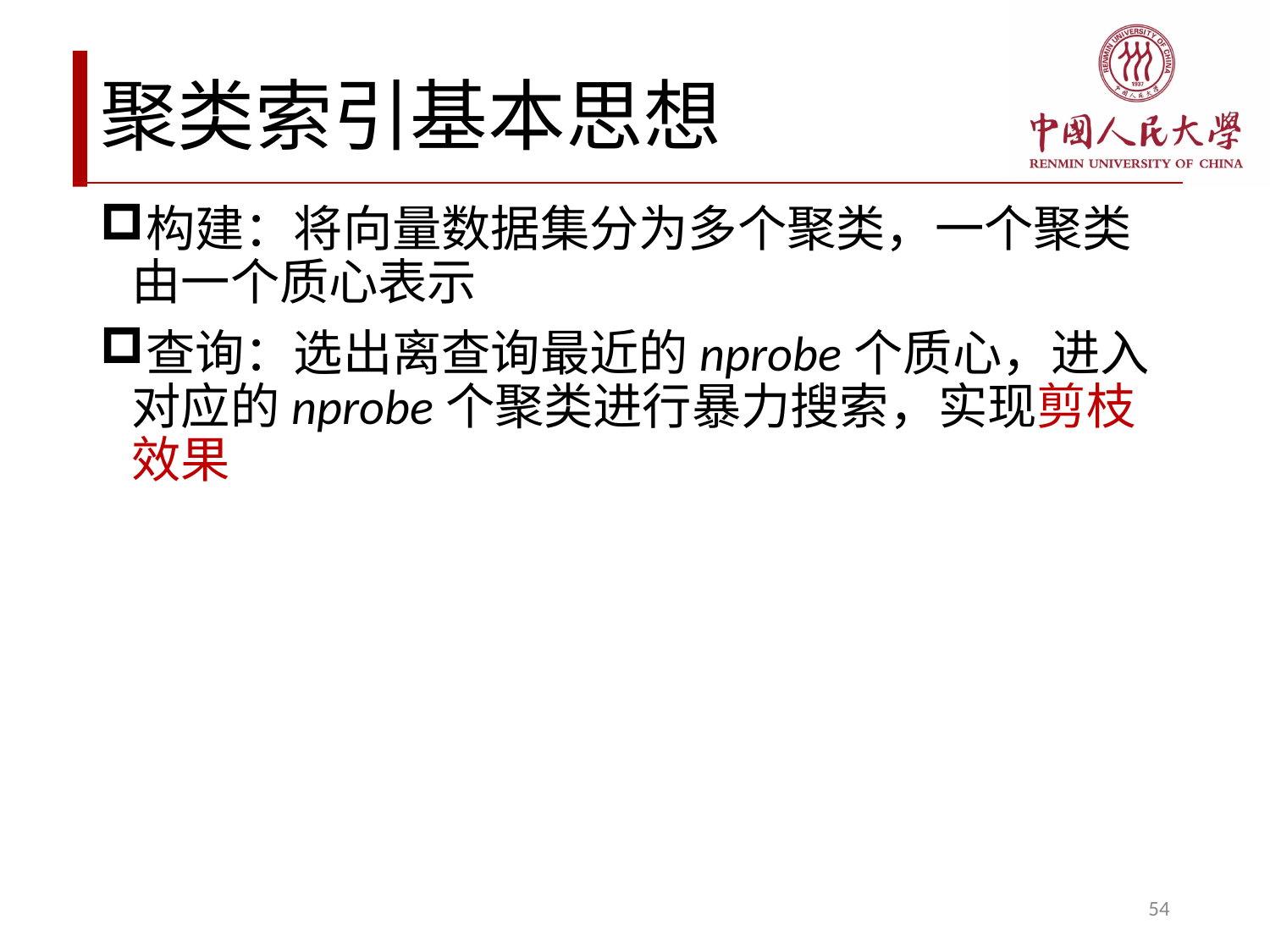

# 聚类索引基本思想
构建：将向量数据集分为多个聚类，一个聚类由一个质心表示
查询：选出离查询最近的nprobe个质心，进入对应的nprobe个聚类进行暴力搜索，实现剪枝效果
54